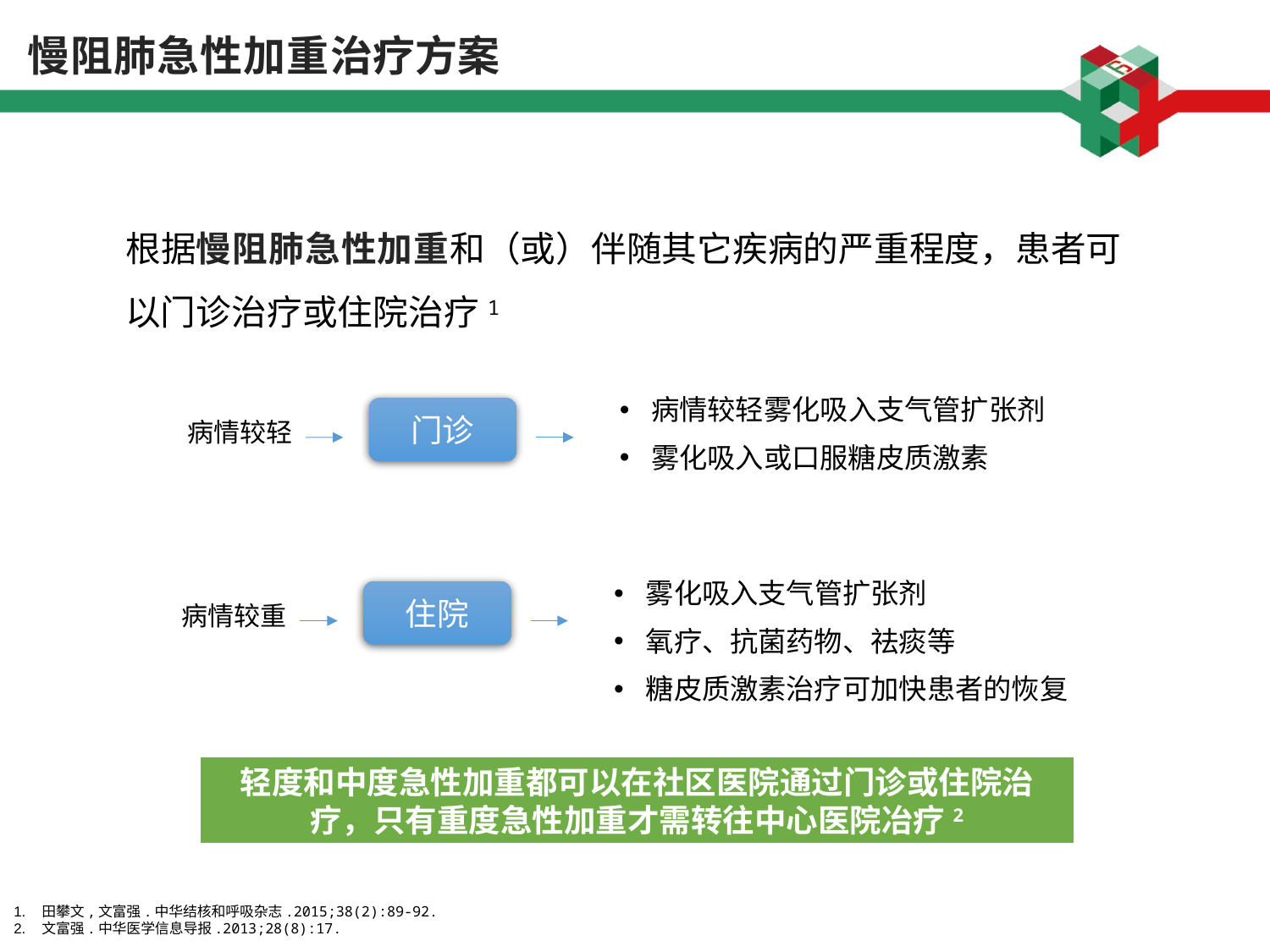

# 慢阻肺急性加重治疗方案
根据慢阻肺急性加重和（或）伴随其它疾病的严重程度，患者可以门诊治疗或住院治疗1
病情较轻雾化吸入支气管扩张剂
雾化吸入或口服糖皮质激素
门诊
病情较轻
雾化吸入支气管扩张剂
氧疗、抗菌药物、祛痰等
糖皮质激素治疗可加快患者的恢复
住院
病情较重
轻度和中度急性加重都可以在社区医院通过门诊或住院治疗，只有重度急性加重才需转往中心医院冶疗2
田攀文,文富强.中华结核和呼吸杂志.2015;38(2):89-92.
文富强.中华医学信息导报.2013;28(8):17.